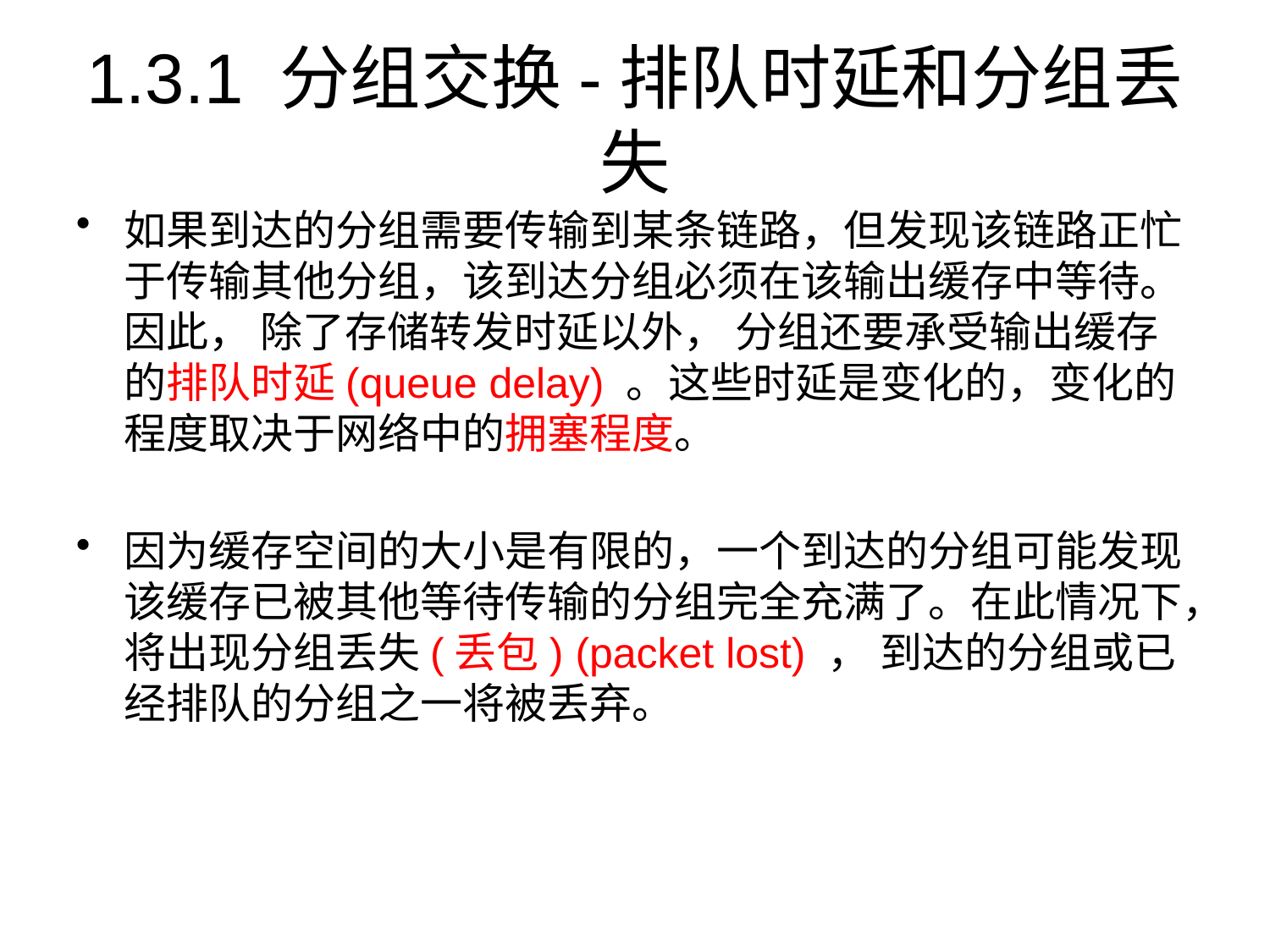

# 1.3.1 分组交换-排队时延和分组丢失
如果到达的分组需要传输到某条链路，但发现该链路正忙于传输其他分组，该到达分组必须在该输出缓存中等待。因此， 除了存储转发时延以外， 分组还要承受输出缓存的排队时延(queue delay) 。这些时延是变化的，变化的程度取决于网络中的拥塞程度。

因为缓存空间的大小是有限的，一个到达的分组可能发现该缓存已被其他等待传输的分组完全充满了。在此情况下，将出现分组丢失(丢包) (packet lost) ， 到达的分组或已经排队的分组之一将被丢弃。